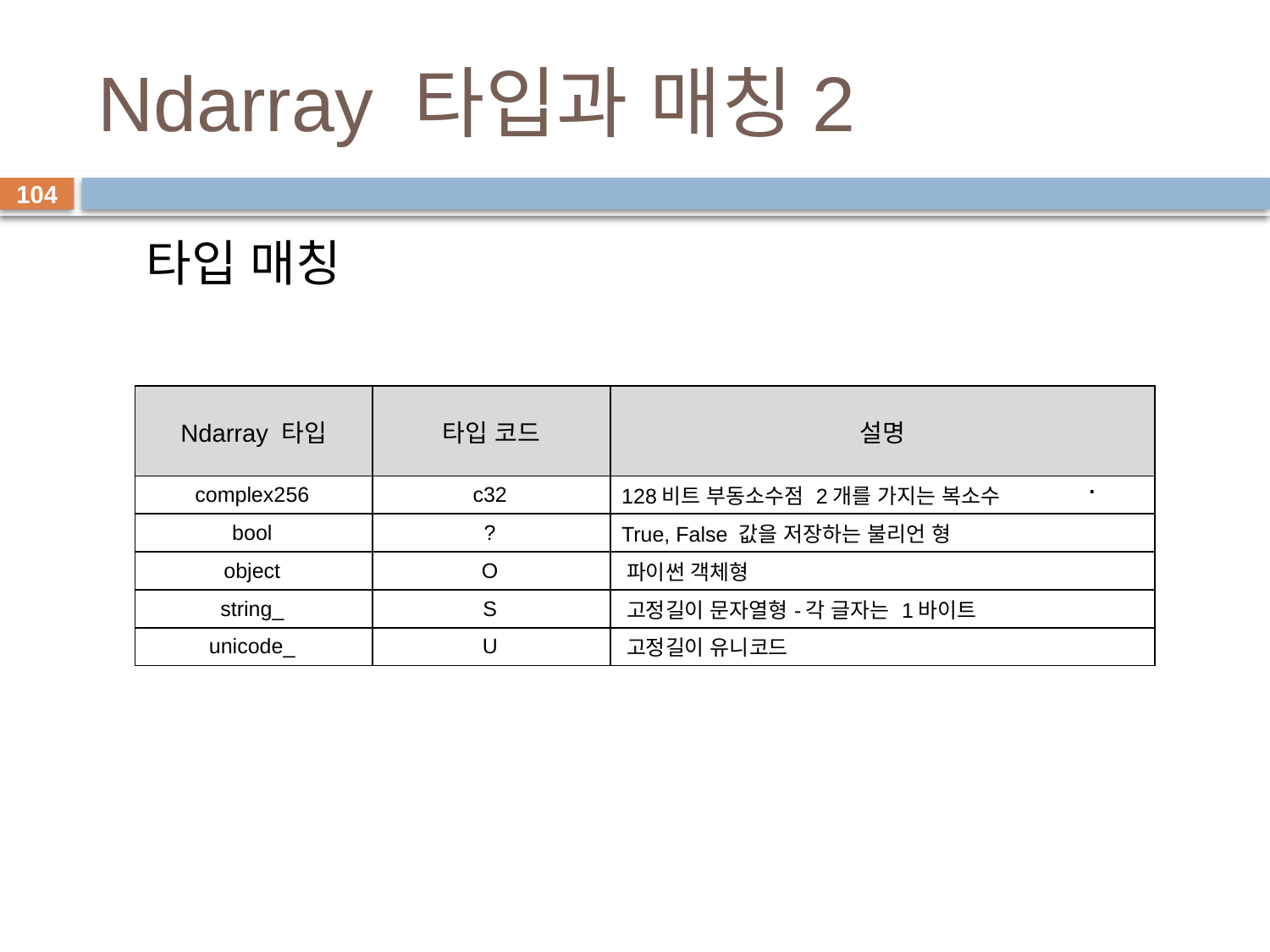

# Ndarray 타입과 매칭2
104
 타입 매칭
| Ndarray 타입 | 타입 코드 | 설명 |
| --- | --- | --- |
| complex256 | c32 | 128비트 부동소수점 2개를 가지는 복소수 |
| bool | ? | True, False 값을 저장하는 불리언 형 |
| object | O | 파이썬 객체형 |
| string\_ | S | 고정길이 문자열형-각 글자는 1바이트 |
| unicode\_ | U | 고정길이 유니코드 |
.